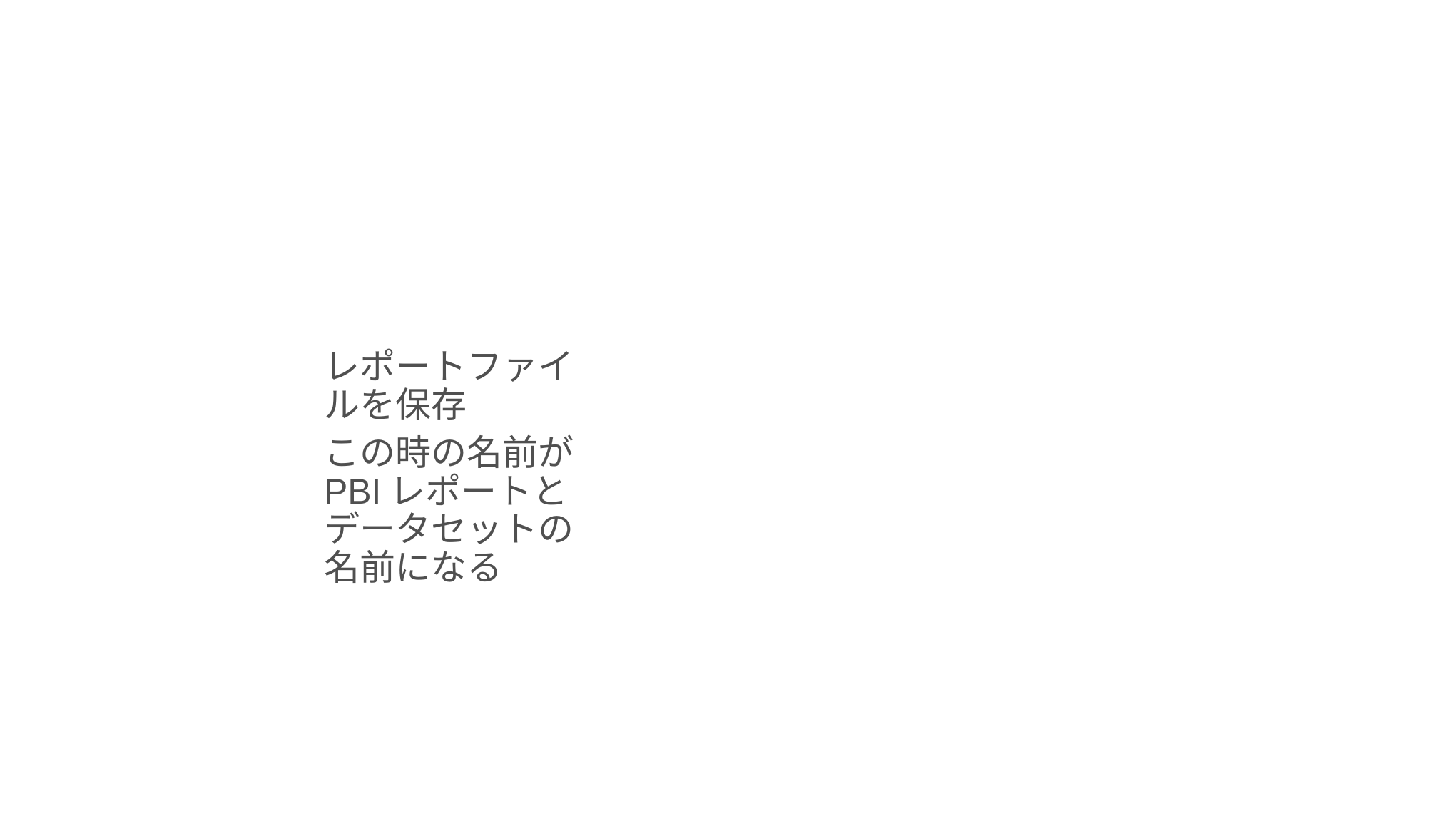

レポートファイルを保存
この時の名前が PBIレポートとデータセットの名前になる